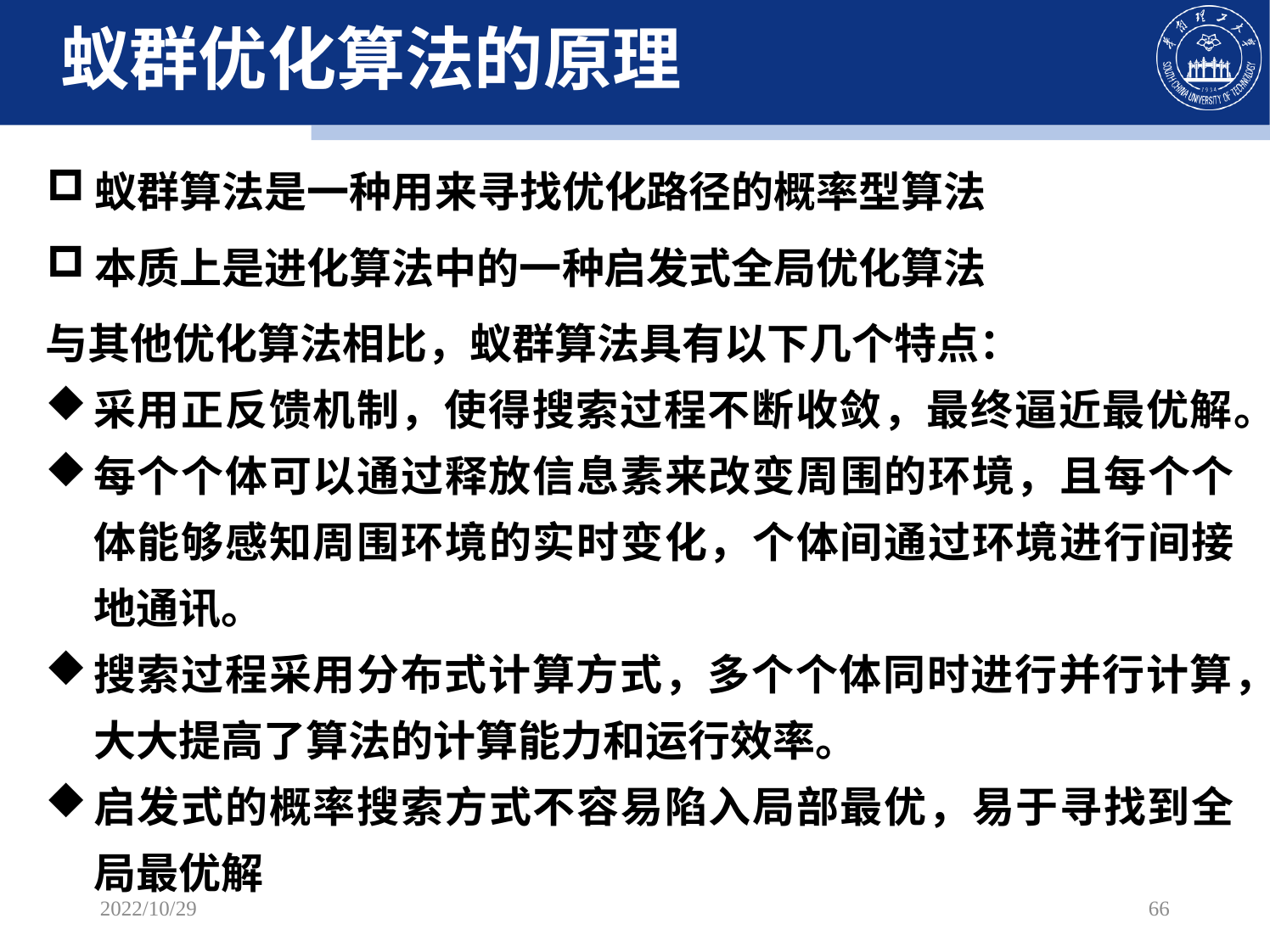

蚁群优化算法的原理
蚁群算法是一种用来寻找优化路径的概率型算法
本质上是进化算法中的一种启发式全局优化算法
与其他优化算法相比，蚁群算法具有以下几个特点：
采用正反馈机制，使得搜索过程不断收敛，最终逼近最优解。
每个个体可以通过释放信息素来改变周围的环境，且每个个体能够感知周围环境的实时变化，个体间通过环境进行间接地通讯。
搜索过程采用分布式计算方式，多个个体同时进行并行计算，大大提高了算法的计算能力和运行效率。
启发式的概率搜索方式不容易陷入局部最优，易于寻找到全局最优解
2022/10/29

66